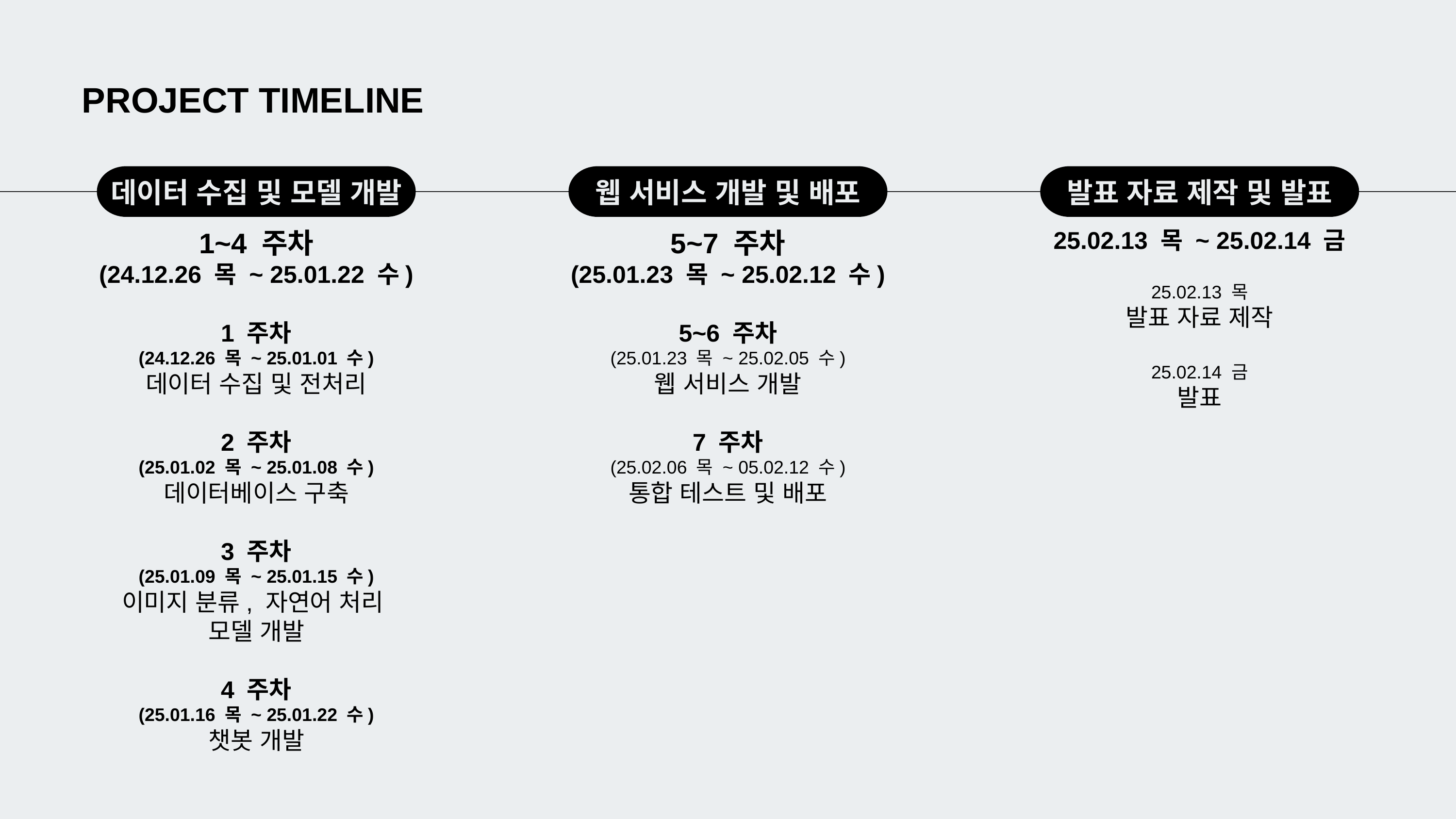

PROJECT TIMELINE

데이터 수집 및 모델 개발
웹 서비스 개발 및 배포
발표 자료 제작 및 발표

5~7 주차
(25.01.23 목 ~ 25.02.12 수)
25.02.13 목 ~ 25.02.14 금
1~4 주차
(24.12.26 목 ~ 25.01.22 수)
25.02.13 목
발표 자료 제작

25.02.14 금
발표
1 주차
(24.12.26 목 ~ 25.01.01 수)
데이터 수집 및 전처리

2 주차
(25.01.02 목 ~ 25.01.08 수)
데이터베이스 구축

3 주차
(25.01.09 목 ~ 25.01.15 수)
이미지 분류, 자연어 처리
모델 개발

4 주차
(25.01.16 목 ~ 25.01.22 수)
챗봇 개발
5~6 주차
(25.01.23 목 ~ 25.02.05 수)
웹 서비스 개발

7 주차
(25.02.06 목 ~ 05.02.12 수)
통합 테스트 및 배포